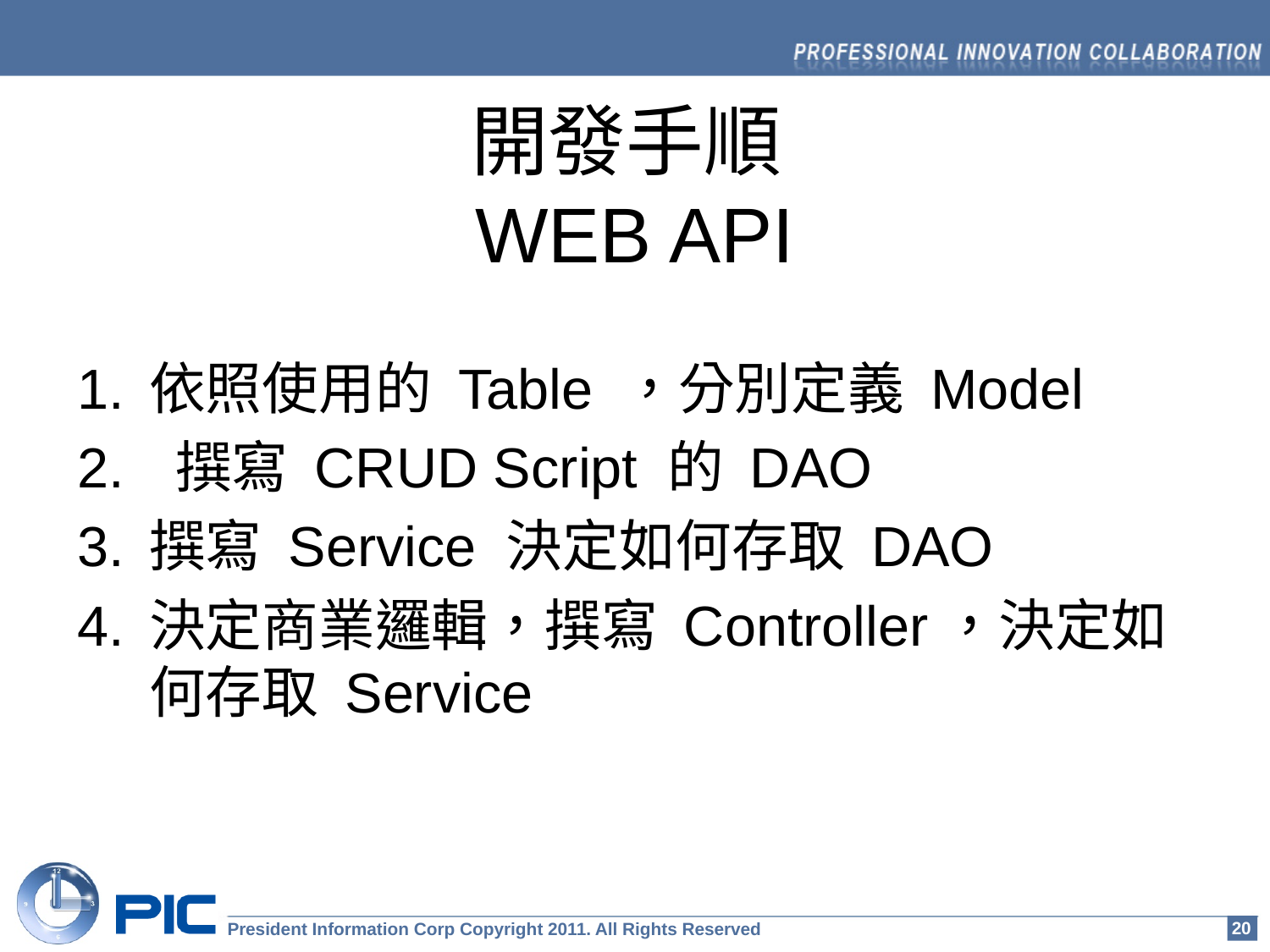

# 開發手順 WEB API
依照使用的 Table ，分別定義 Model
 撰寫 CRUD Script 的 DAO
撰寫 Service 決定如何存取 DAO
決定商業邏輯，撰寫 Controller，決定如何存取 Service